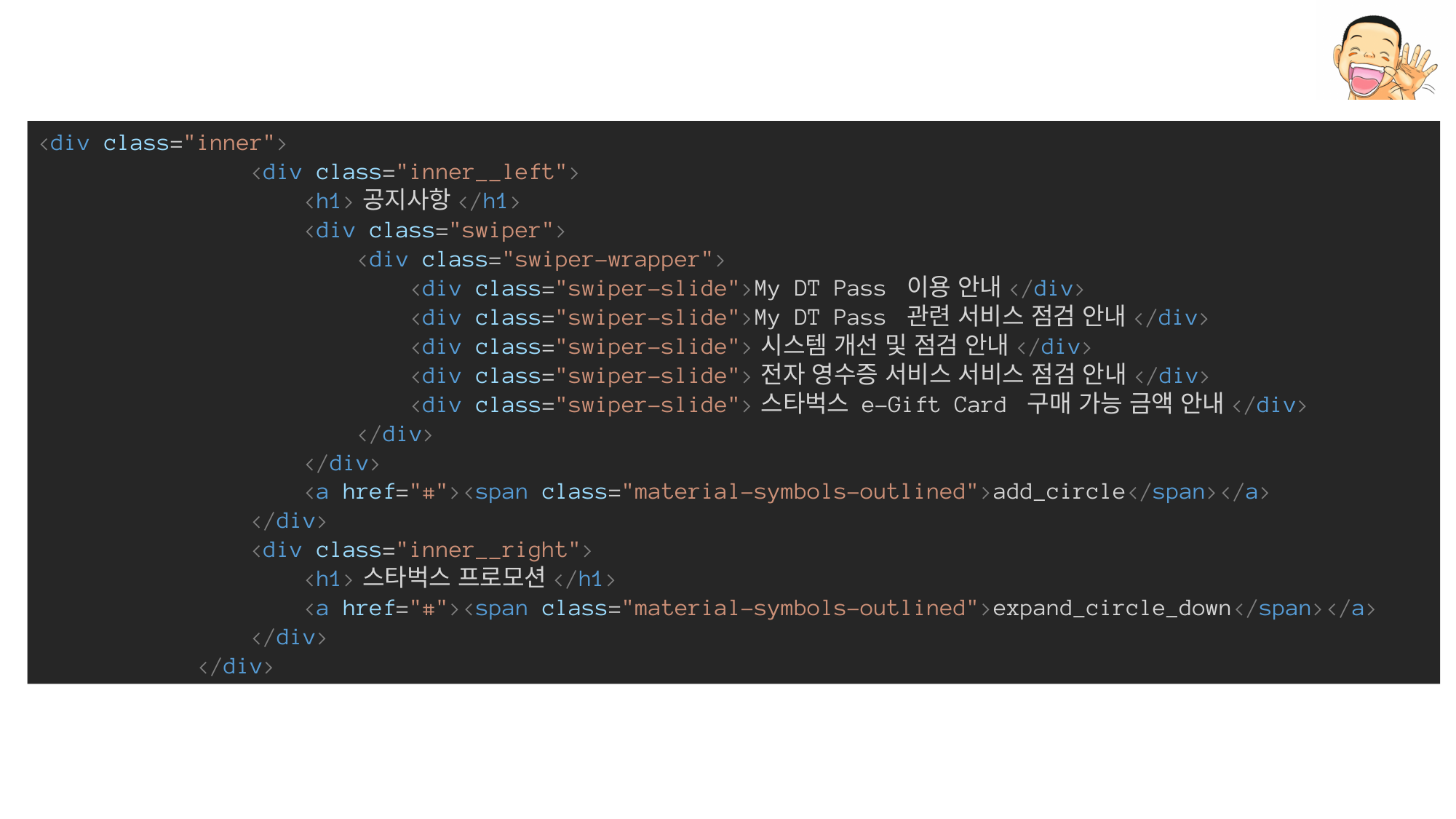

<div class="inner">
                <div class="inner__left">
                    <h1>공지사항</h1>
                    <div class="swiper">
                        <div class="swiper-wrapper">
                            <div class="swiper-slide">My DT Pass 이용 안내</div>
                            <div class="swiper-slide">My DT Pass 관련 서비스 점검 안내</div>
                            <div class="swiper-slide">시스템 개선 및 점검 안내</div>
                            <div class="swiper-slide">전자 영수증 서비스 서비스 점검 안내</div>
                            <div class="swiper-slide">스타벅스 e-Gift Card 구매 가능 금액 안내</div>
                        </div>
                    </div>
                    <a href="#"><span class="material-symbols-outlined">add_circle</span></a>
                </div>
                <div class="inner__right">
                    <h1>스타벅스 프로모션</h1>
                    <a href="#"><span class="material-symbols-outlined">expand_circle_down</span></a>
                </div>
            </div>